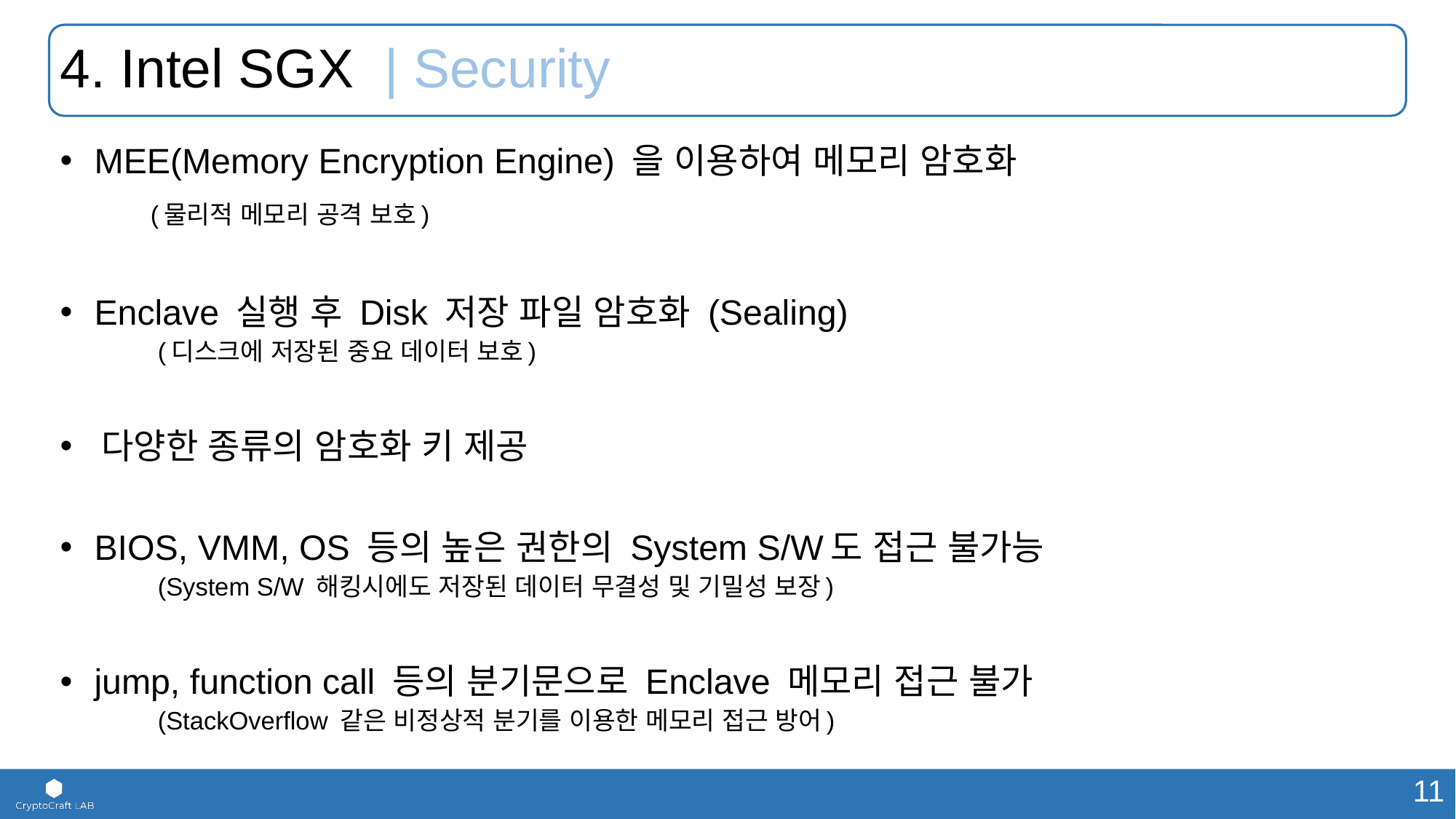

# 4. Intel SGX  | Security
 MEE(Memory Encryption Engine) 을 이용하여 메모리 암호화
	(물리적 메모리 공격 보호)

 Enclave 실행 후 Disk 저장 파일 암호화 (Sealing)
(디스크에 저장된 중요 데이터 보호)

 다양한 종류의 암호화 키 제공

 BIOS, VMM, OS 등의 높은 권한의 System S/W도 접근 불가능
(System S/W 해킹시에도 저장된 데이터 무결성 및 기밀성 보장)

 jump, function call 등의 분기문으로 Enclave 메모리 접근 불가
(StackOverflow 같은 비정상적 분기를 이용한 메모리 접근 방어)